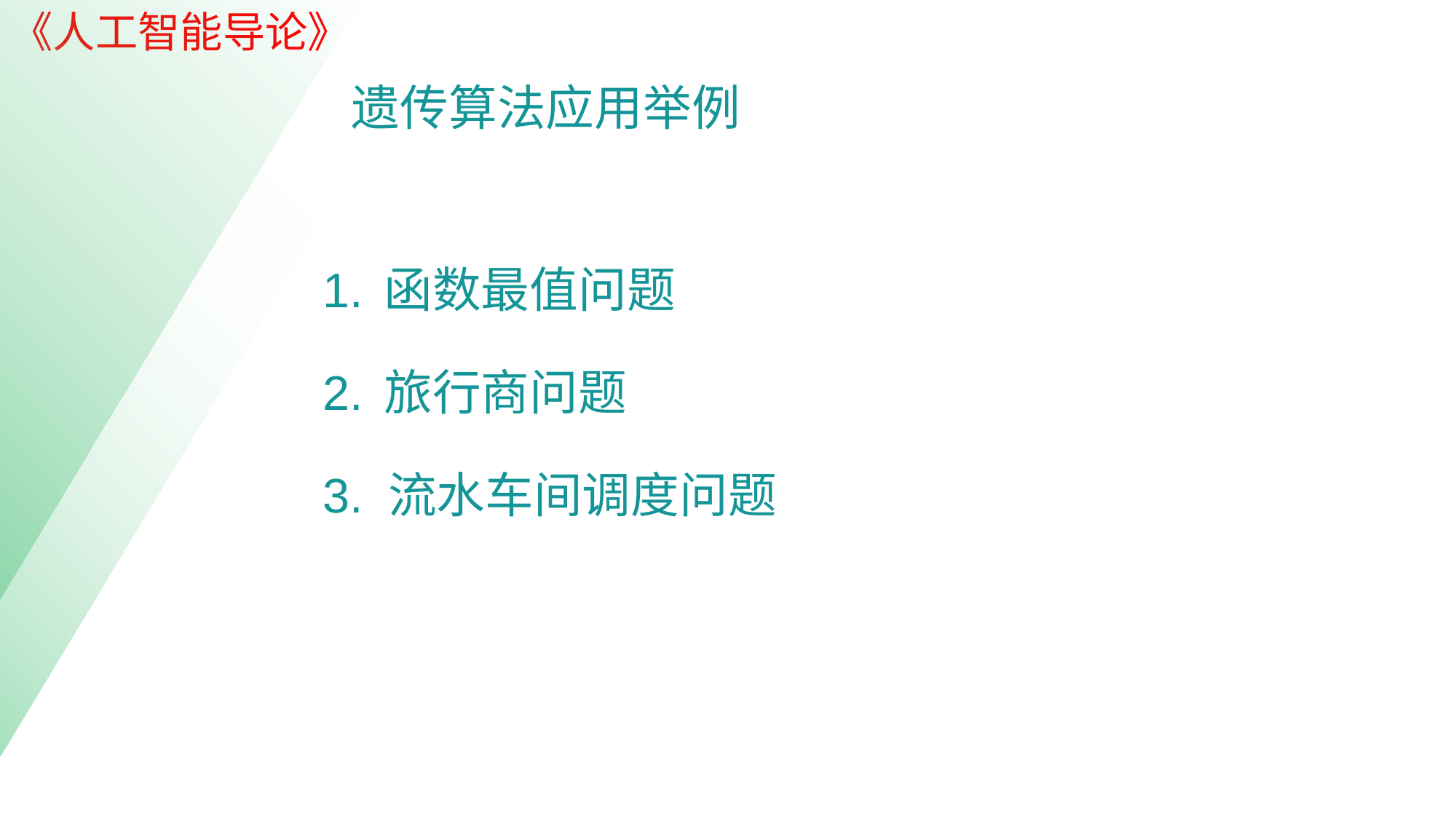

|  |
| --- |
|  |
| --- |

遗传算法应用举例
函数最值问题
旅行商问题
3. 流水车间调度问题